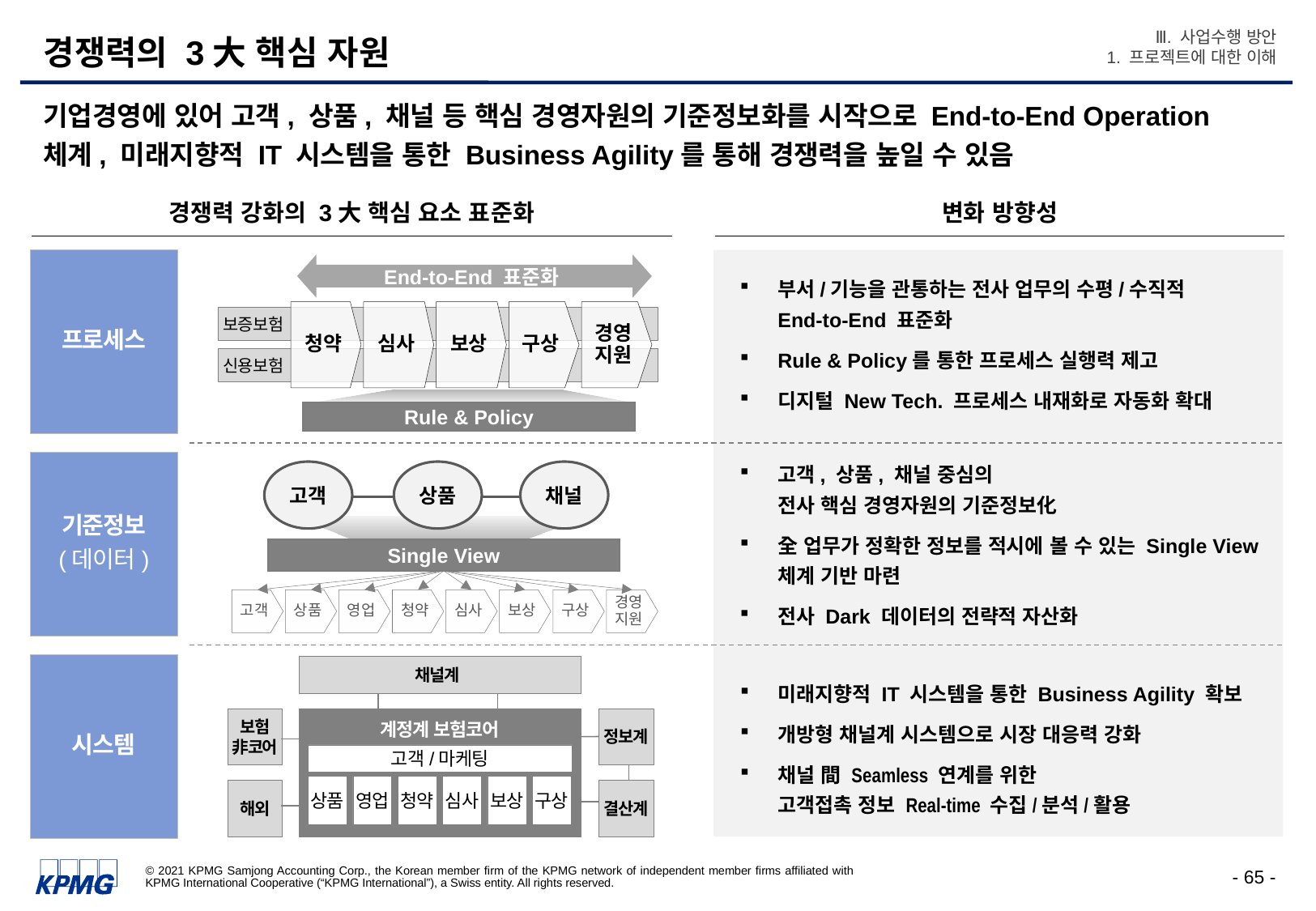

Ⅲ. 사업수행 방안
1. 프로젝트에 대한 이해
# 경쟁력의 3大 핵심 자원
기업경영에 있어 고객, 상품, 채널 등 핵심 경영자원의 기준정보화를 시작으로 End-to-End Operation 체계, 미래지향적 IT 시스템을 통한 Business Agility를 통해 경쟁력을 높일 수 있음
변화 방향성
경쟁력 강화의 3大 핵심 요소 표준화
프로세스

End-to-End 표준화
청약
심사
보상
구상
경영
지원
보증보험
신용보험

Rule & Policy
부서/기능을 관통하는 전사 업무의 수평/수직적
End-to-End 표준화
Rule & Policy를 통한 프로세스 실행력 제고
디지털 New Tech. 프로세스 내재화로 자동화 확대
기준정보
(데이터)
고객, 상품, 채널 중심의
전사 핵심 경영자원의 기준정보化
全 업무가 정확한 정보를 적시에 볼 수 있는 Single View 체계 기반 마련
전사 Dark 데이터의 전략적 자산화
고객
상품
채널

Single View
고객
상품
영업
청약
심사
보상
구상
경영
지원
시스템
채널계
미래지향적 IT 시스템을 통한 Business Agility 확보
개방형 채널계 시스템으로 시장 대응력 강화
채널 間 Seamless 연계를 위한
고객접촉 정보 Real-time 수집/분석/활용
계정계 보험코어
보험
非코어
정보계
고객/마케팅
상품
영업
청약
심사
보상
구상
해외
결산계